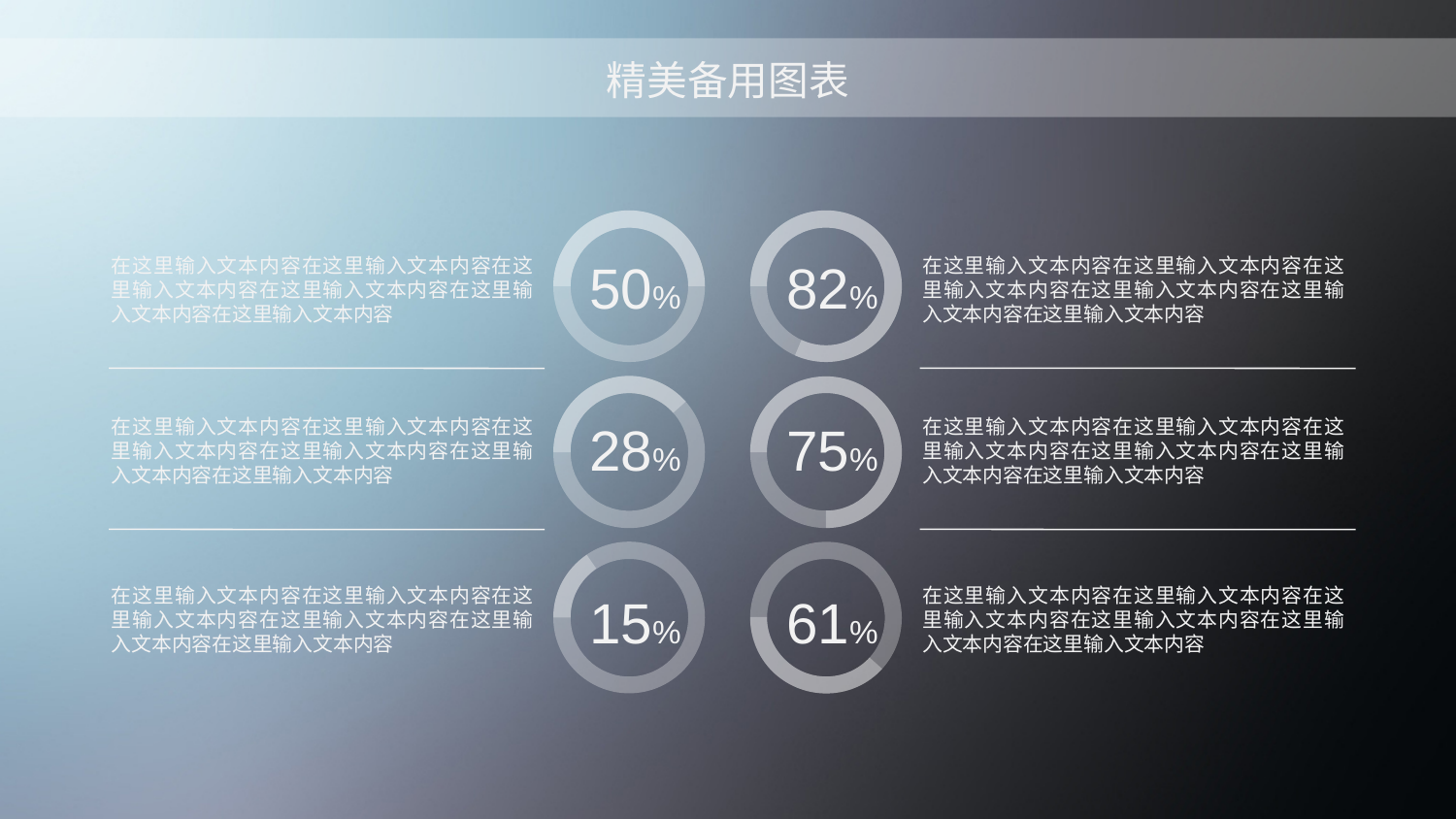

50%

82%
在这里输入文本内容在这里输入文本内容在这里输入文本内容在这里输入文本内容在这里输入文本内容在这里输入文本内容
在这里输入文本内容在这里输入文本内容在这里输入文本内容在这里输入文本内容在这里输入文本内容在这里输入文本内容

28%

75%
在这里输入文本内容在这里输入文本内容在这里输入文本内容在这里输入文本内容在这里输入文本内容在这里输入文本内容
在这里输入文本内容在这里输入文本内容在这里输入文本内容在这里输入文本内容在这里输入文本内容在这里输入文本内容

61%

15%
在这里输入文本内容在这里输入文本内容在这里输入文本内容在这里输入文本内容在这里输入文本内容在这里输入文本内容
在这里输入文本内容在这里输入文本内容在这里输入文本内容在这里输入文本内容在这里输入文本内容在这里输入文本内容